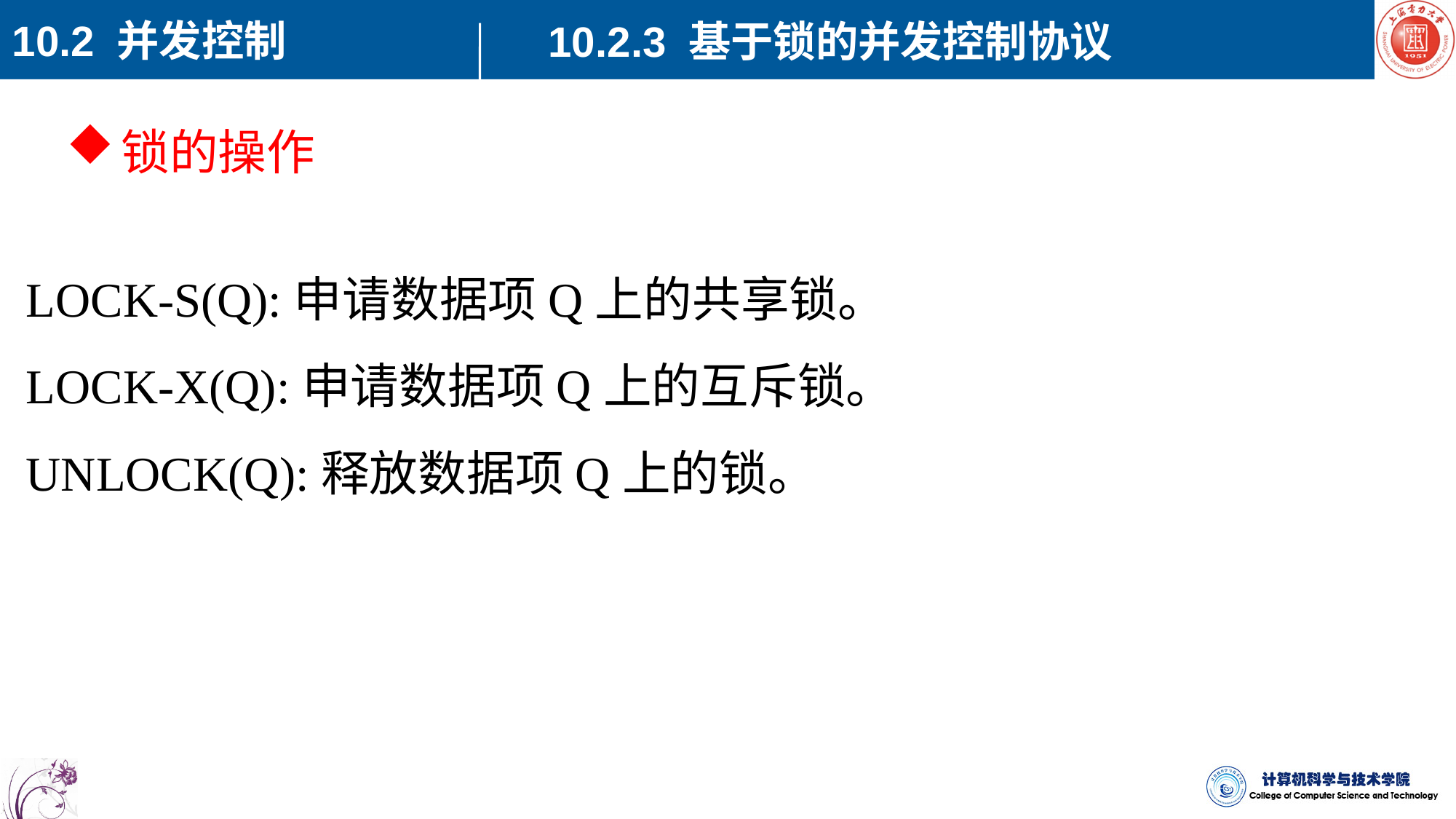

10.2 并发控制
10.2.3 基于锁的并发控制协议
锁的操作
LOCK-S(Q):申请数据项Q上的共享锁。
LOCK-X(Q):申请数据项Q上的互斥锁。
UNLOCK(Q):释放数据项Q上的锁。